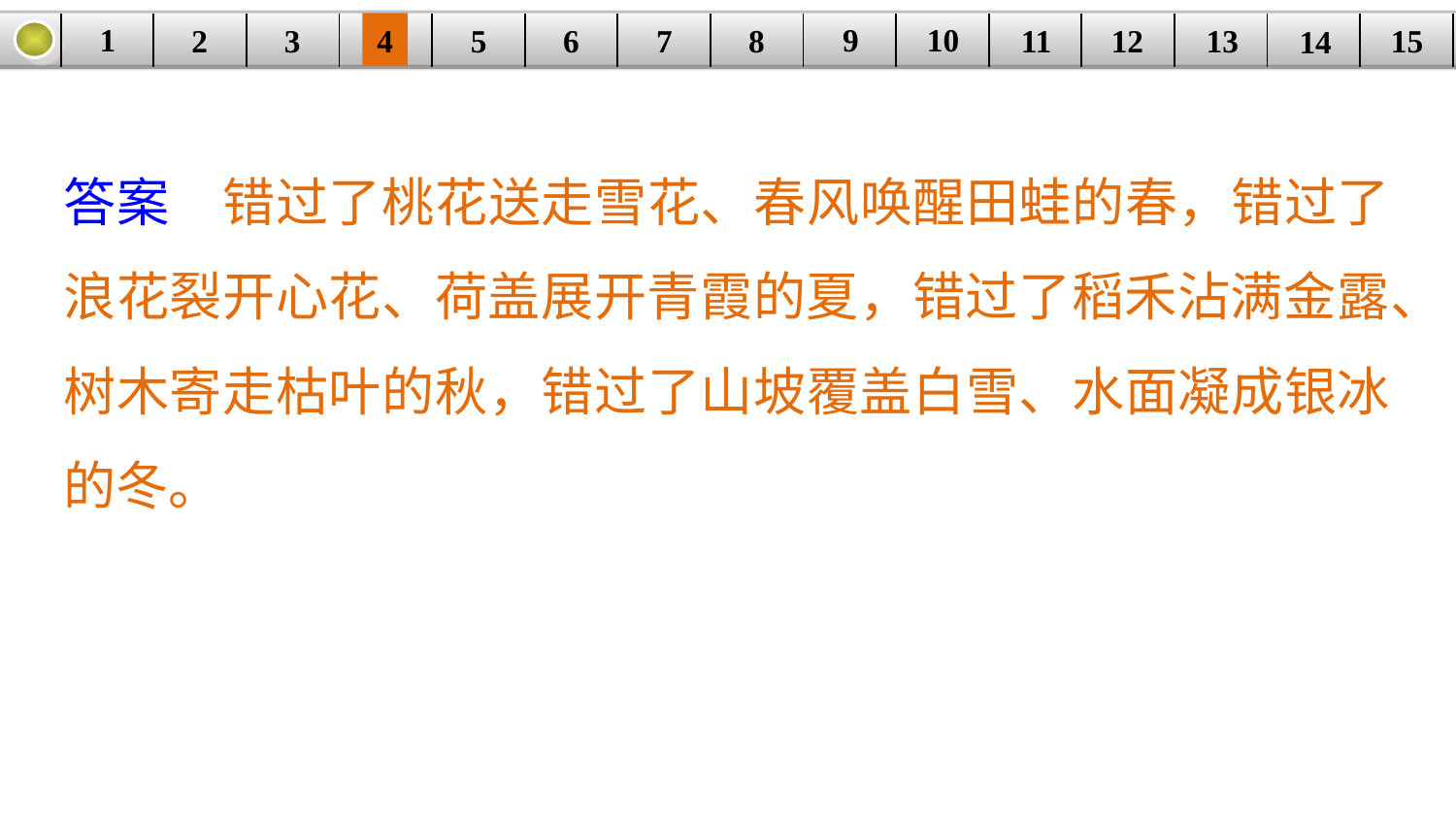

9
10
1
3
4
5
6
8
11
2
12
15
|  |  |  |  |  |  |  |  |  |  |  |  |  |  |  |
| --- | --- | --- | --- | --- | --- | --- | --- | --- | --- | --- | --- | --- | --- | --- |
7
13
14

答案　错过了桃花送走雪花、春风唤醒田蛙的春，错过了浪花裂开心花、荷盖展开青霞的夏，错过了稻禾沾满金露、树木寄走枯叶的秋，错过了山坡覆盖白雪、水面凝成银冰的冬。